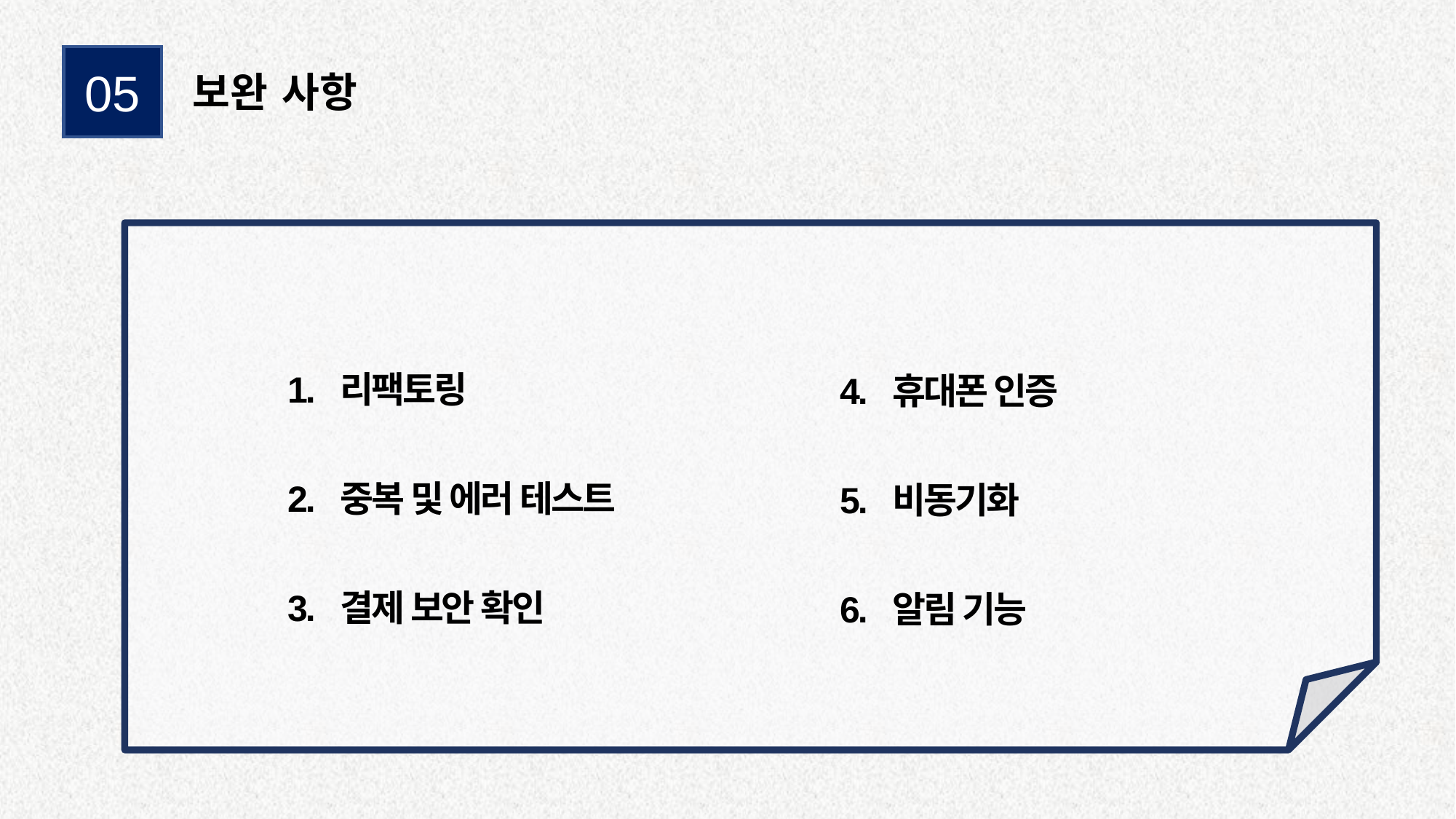

보완 사항
05

1.  리팩토링
2.  중복 및 에러 테스트
3.  결제 보안 확인
4.  휴대폰 인증
5.  비동기화
6.  알림 기능